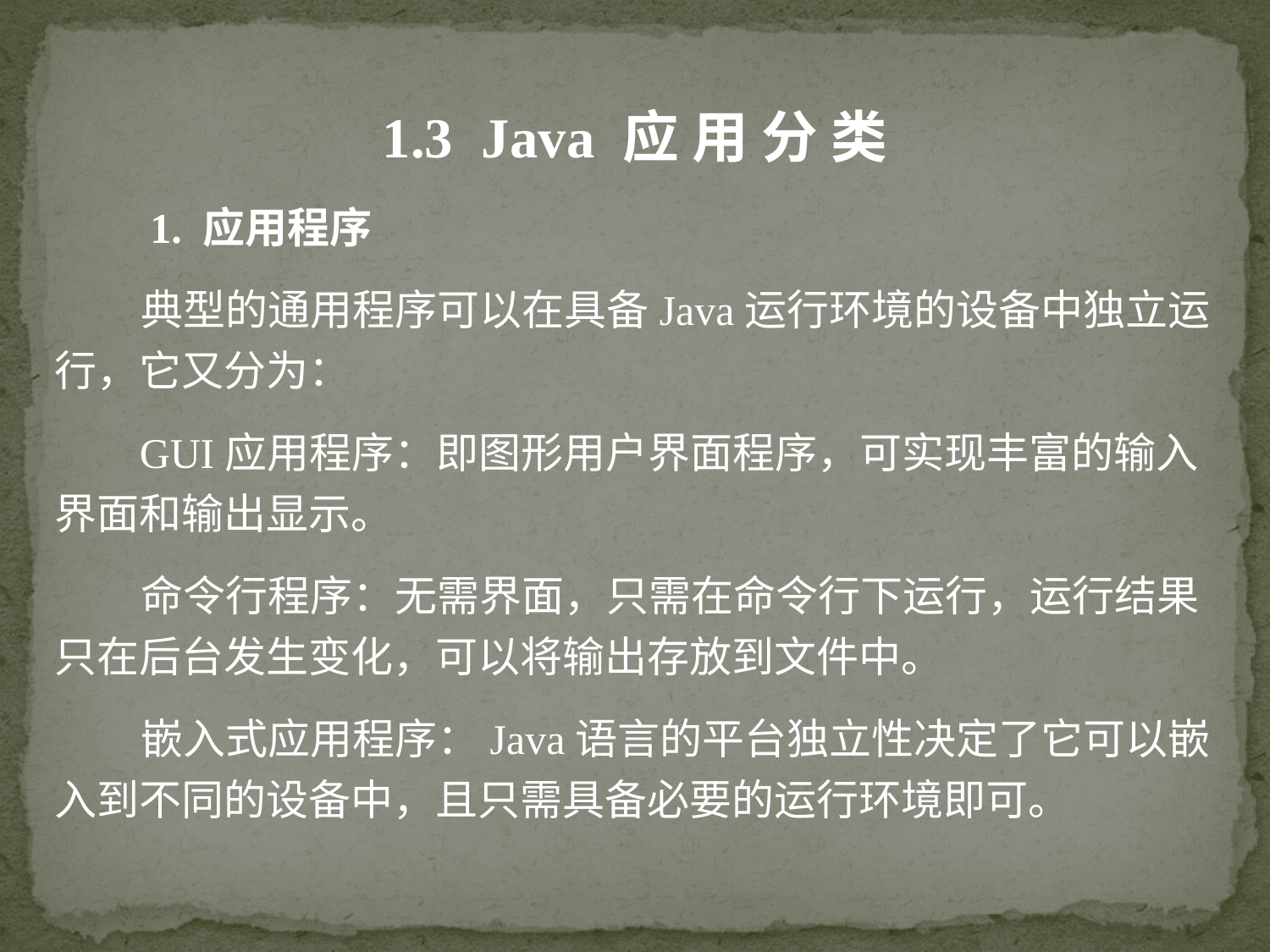

1.3  Java 应 用 分 类
         1. 应用程序
        典型的通用程序可以在具备Java运行环境的设备中独立运行，它又分为：
        GUI应用程序：即图形用户界面程序，可实现丰富的输入界面和输出显示。
        命令行程序：无需界面，只需在命令行下运行，运行结果只在后台发生变化，可以将输出存放到文件中。
        嵌入式应用程序：Java语言的平台独立性决定了它可以嵌入到不同的设备中，且只需具备必要的运行环境即可。